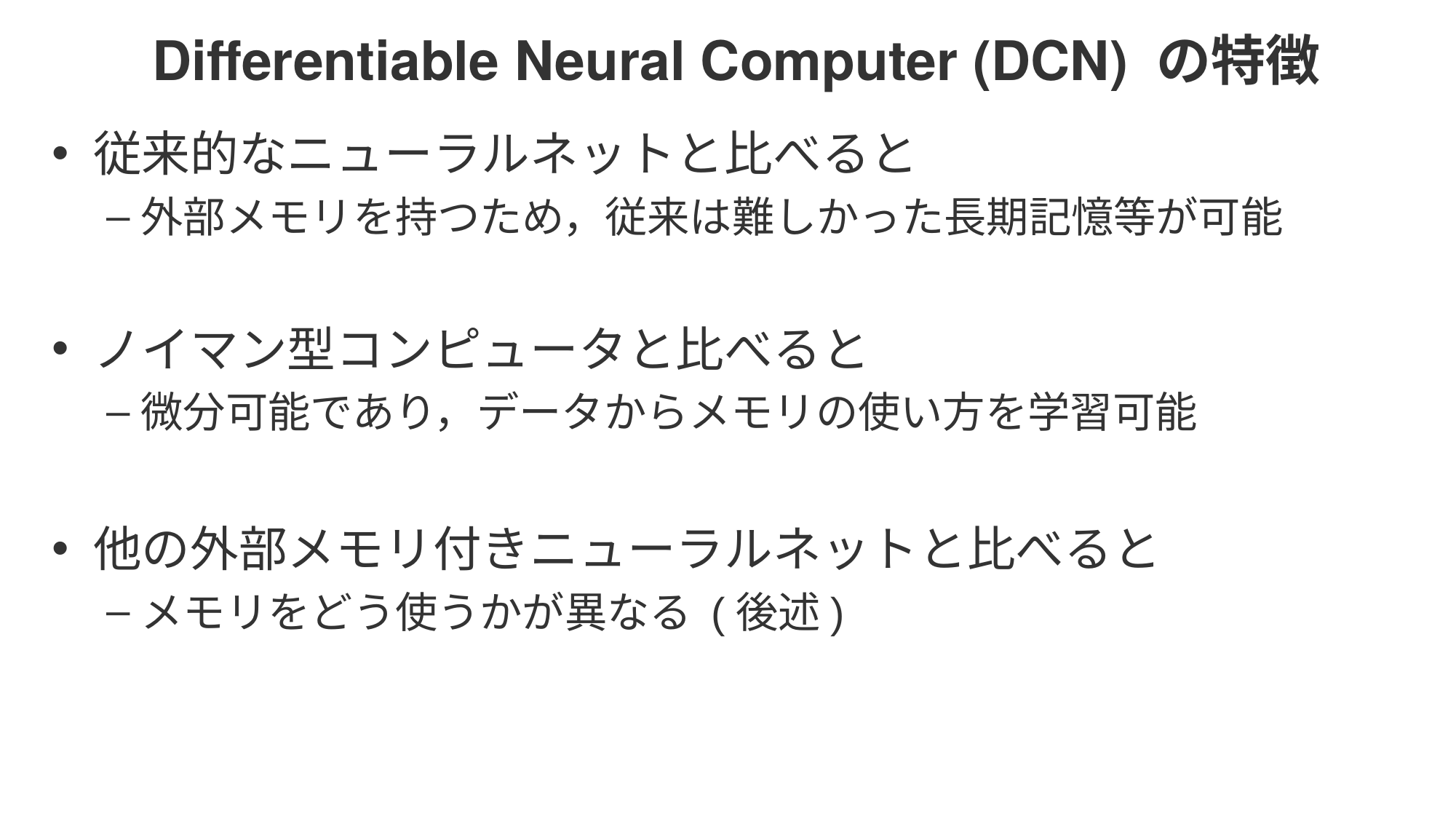

# Differentiable Neural Computer (DCN) の特徴
従来的なニューラルネットと比べると
外部メモリを持つため，従来は難しかった長期記憶等が可能

ノイマン型コンピュータと比べると
微分可能であり，データからメモリの使い方を学習可能

他の外部メモリ付きニューラルネットと比べると
メモリをどう使うかが異なる (後述)